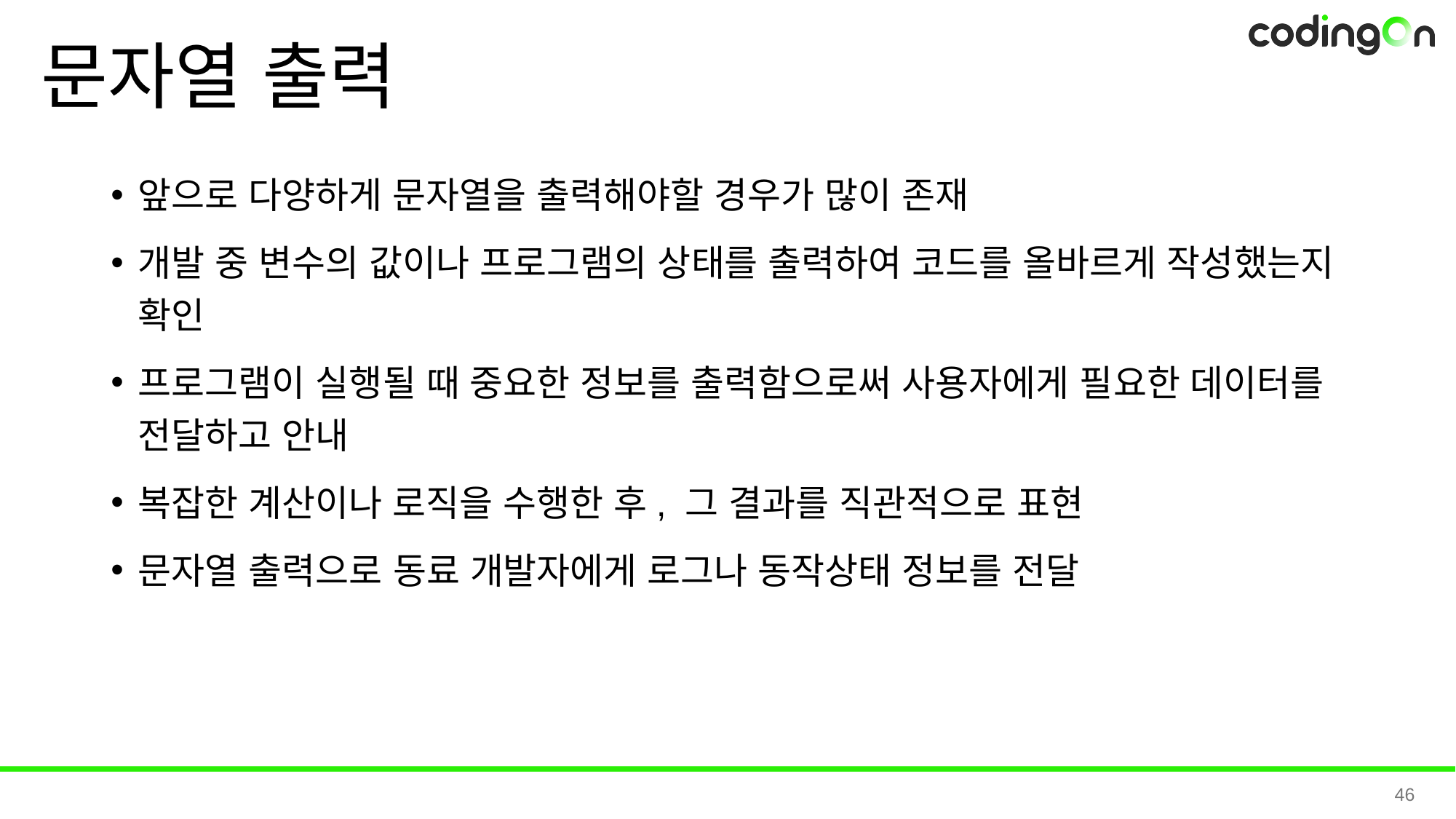

# 문자열 출력
앞으로 다양하게 문자열을 출력해야할 경우가 많이 존재
개발 중 변수의 값이나 프로그램의 상태를 출력하여 코드를 올바르게 작성했는지 확인
프로그램이 실행될 때 중요한 정보를 출력함으로써 사용자에게 필요한 데이터를 전달하고 안내
복잡한 계산이나 로직을 수행한 후, 그 결과를 직관적으로 표현
문자열 출력으로 동료 개발자에게 로그나 동작상태 정보를 전달

46